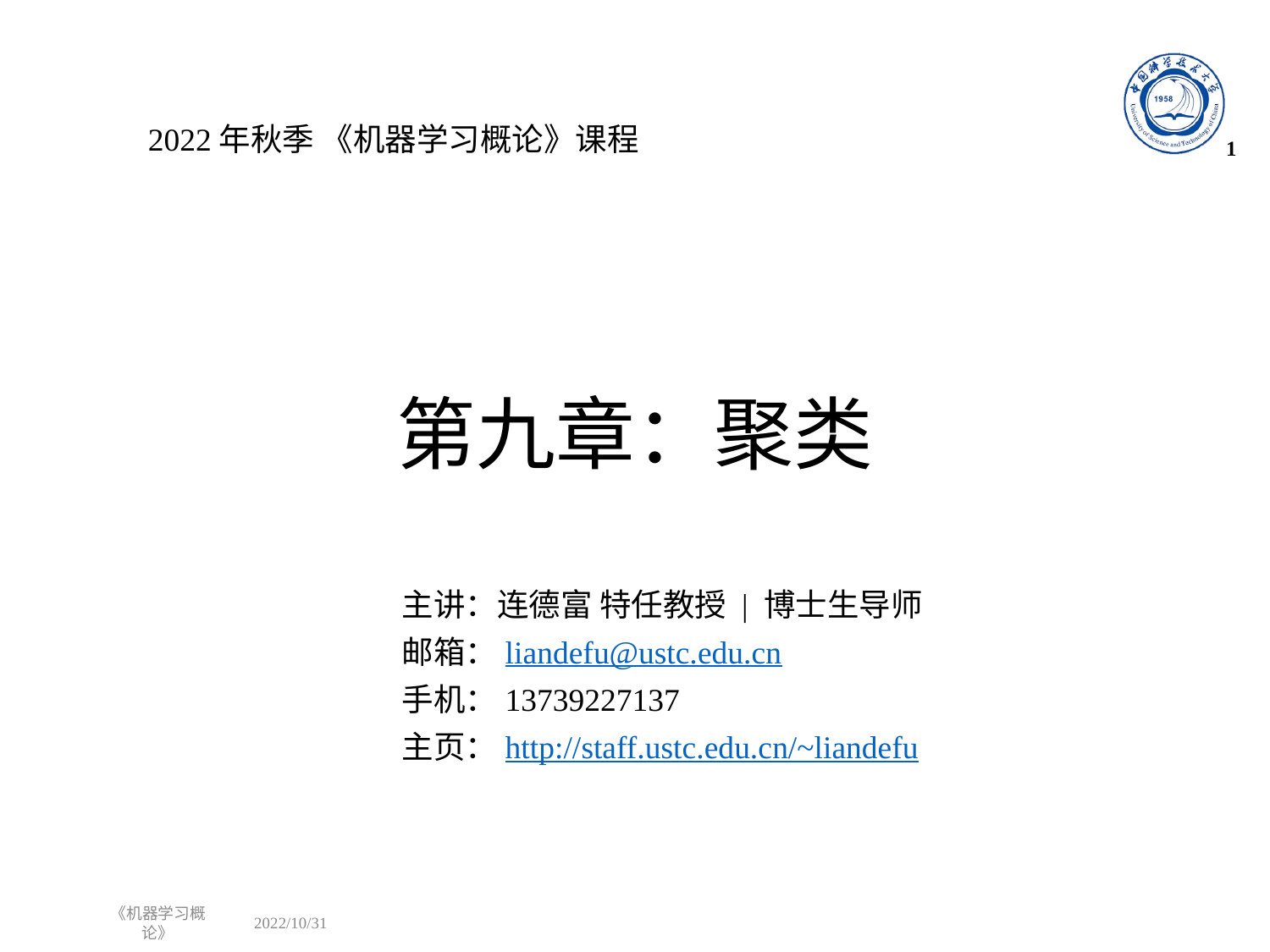

2022年秋季 《机器学习概论》课程
1
# 第九章：聚类
主讲：连德富 特任教授 | 博士生导师
邮箱：liandefu@ustc.edu.cn
手机：13739227137
主页：http://staff.ustc.edu.cn/~liandefu
《机器学习概论》
2022/10/31